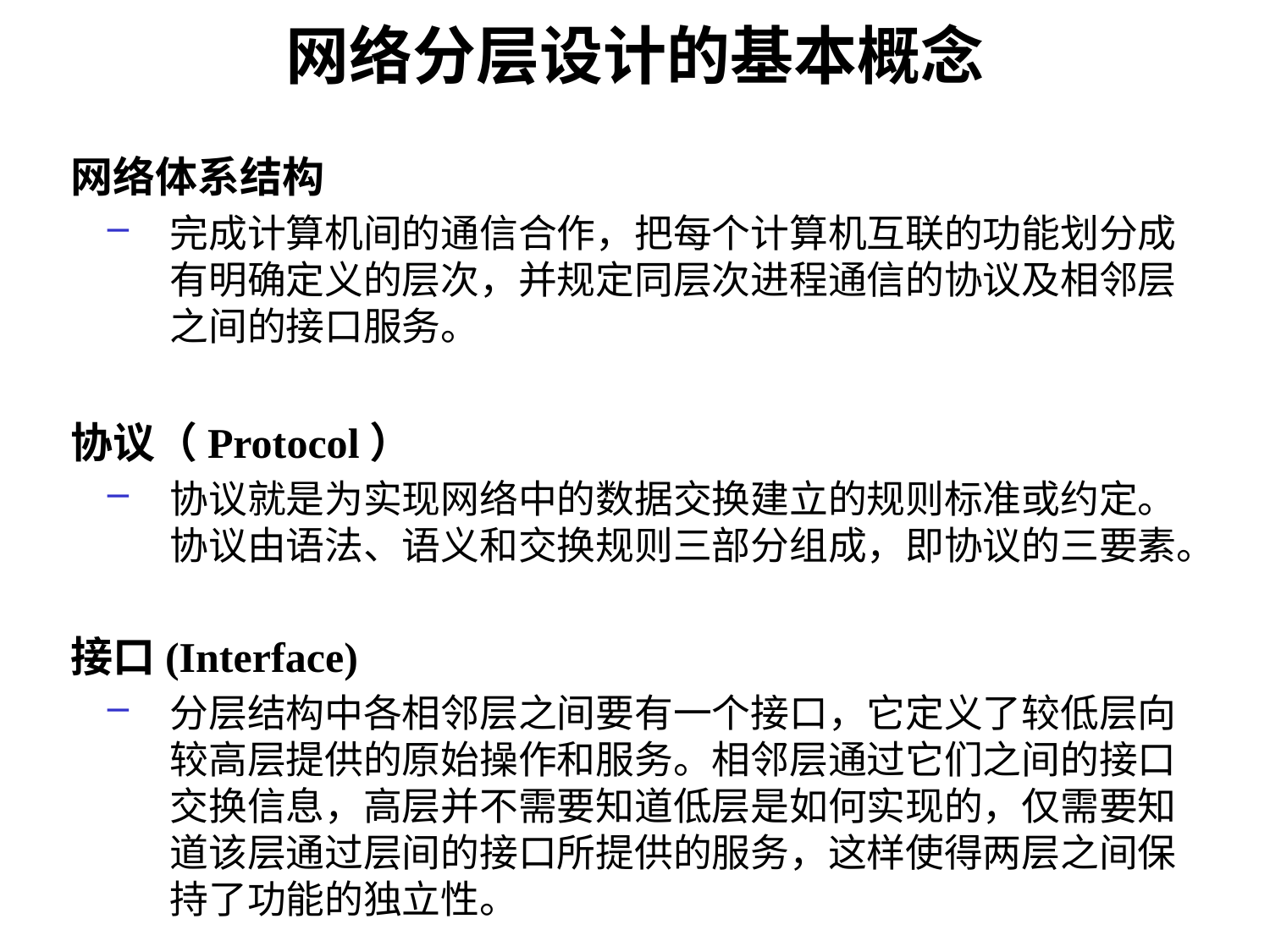

# 网络分层设计的基本概念
网络体系结构
完成计算机间的通信合作，把每个计算机互联的功能划分成有明确定义的层次，并规定同层次进程通信的协议及相邻层之间的接口服务。

协议（Protocol）
协议就是为实现网络中的数据交换建立的规则标准或约定。协议由语法、语义和交换规则三部分组成，即协议的三要素。

接口(Interface)
分层结构中各相邻层之间要有一个接口，它定义了较低层向较高层提供的原始操作和服务。相邻层通过它们之间的接口交换信息，高层并不需要知道低层是如何实现的，仅需要知道该层通过层间的接口所提供的服务，这样使得两层之间保持了功能的独立性。